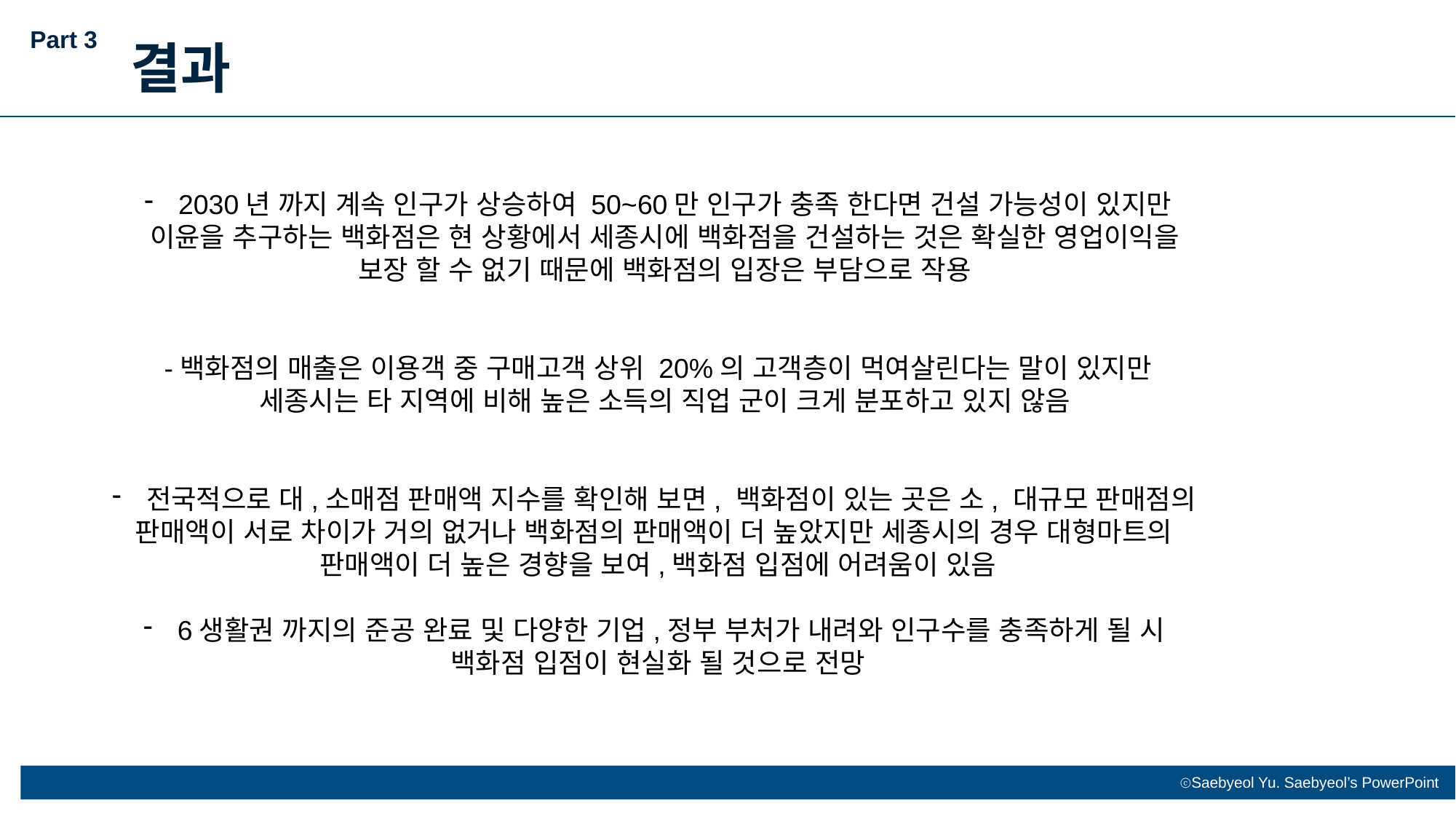

Part 3
결과

2030년 까지 계속 인구가 상승하여 50~60만 인구가 충족 한다면 건설 가능성이 있지만
 이윤을 추구하는 백화점은 현 상황에서 세종시에 백화점을 건설하는 것은 확실한 영업이익을
 보장 할 수 없기 때문에 백화점의 입장은 부담으로 작용

-백화점의 매출은 이용객 중 구매고객 상위 20%의 고객층이 먹여살린다는 말이 있지만
 세종시는 타 지역에 비해 높은 소득의 직업 군이 크게 분포하고 있지 않음

전국적으로 대,소매점 판매액 지수를 확인해 보면, 백화점이 있는 곳은 소, 대규모 판매점의
판매액이 서로 차이가 거의 없거나 백화점의 판매액이 더 높았지만 세종시의 경우 대형마트의
판매액이 더 높은 경향을 보여,백화점 입점에 어려움이 있음

6생활권 까지의 준공 완료 및 다양한 기업,정부 부처가 내려와 인구수를 충족하게 될 시
백화점 입점이 현실화 될 것으로 전망